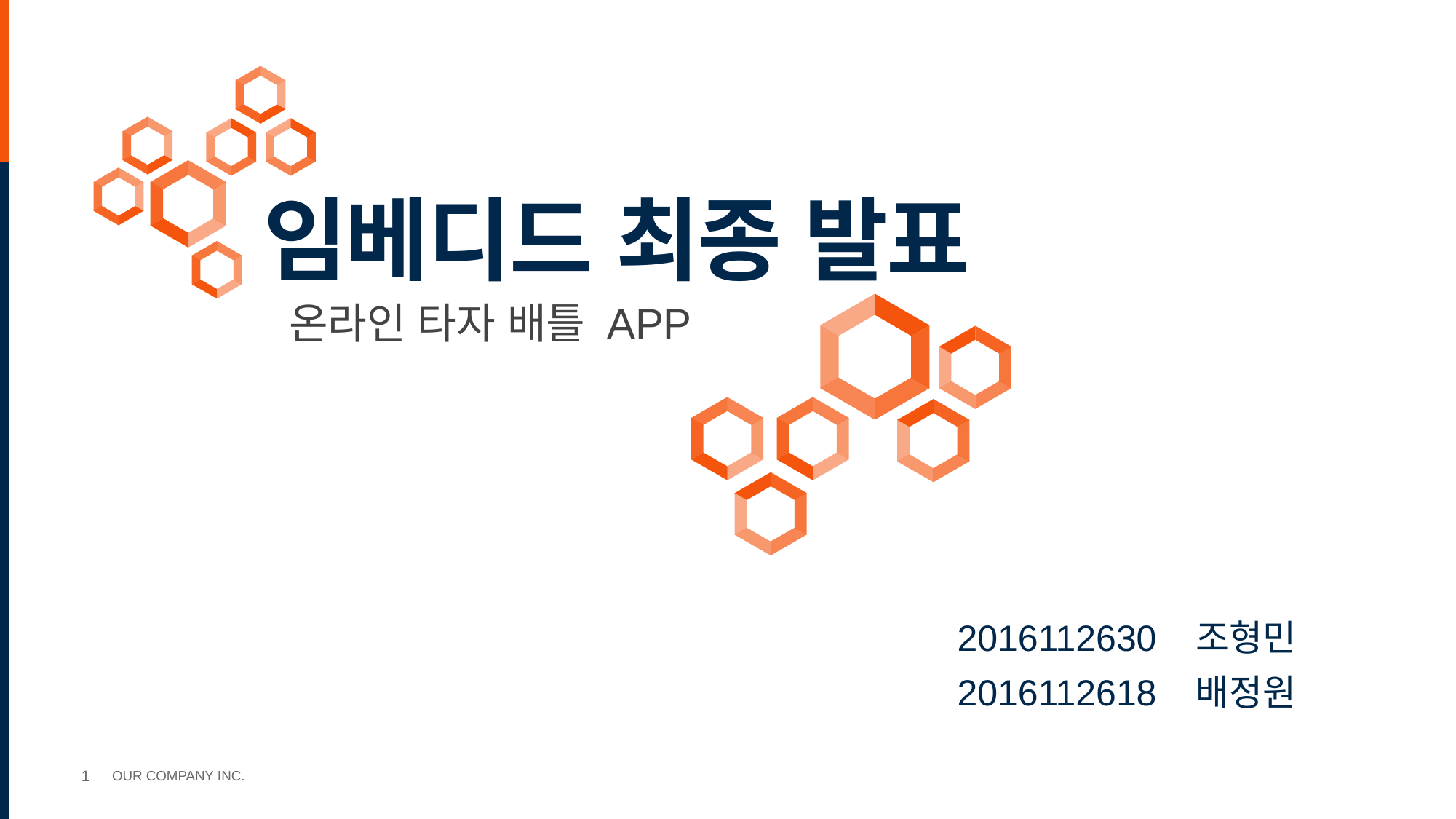

임베디드 최종 발표
온라인 타자 배틀 APP

2016112630   조형민
2016112618   배정원